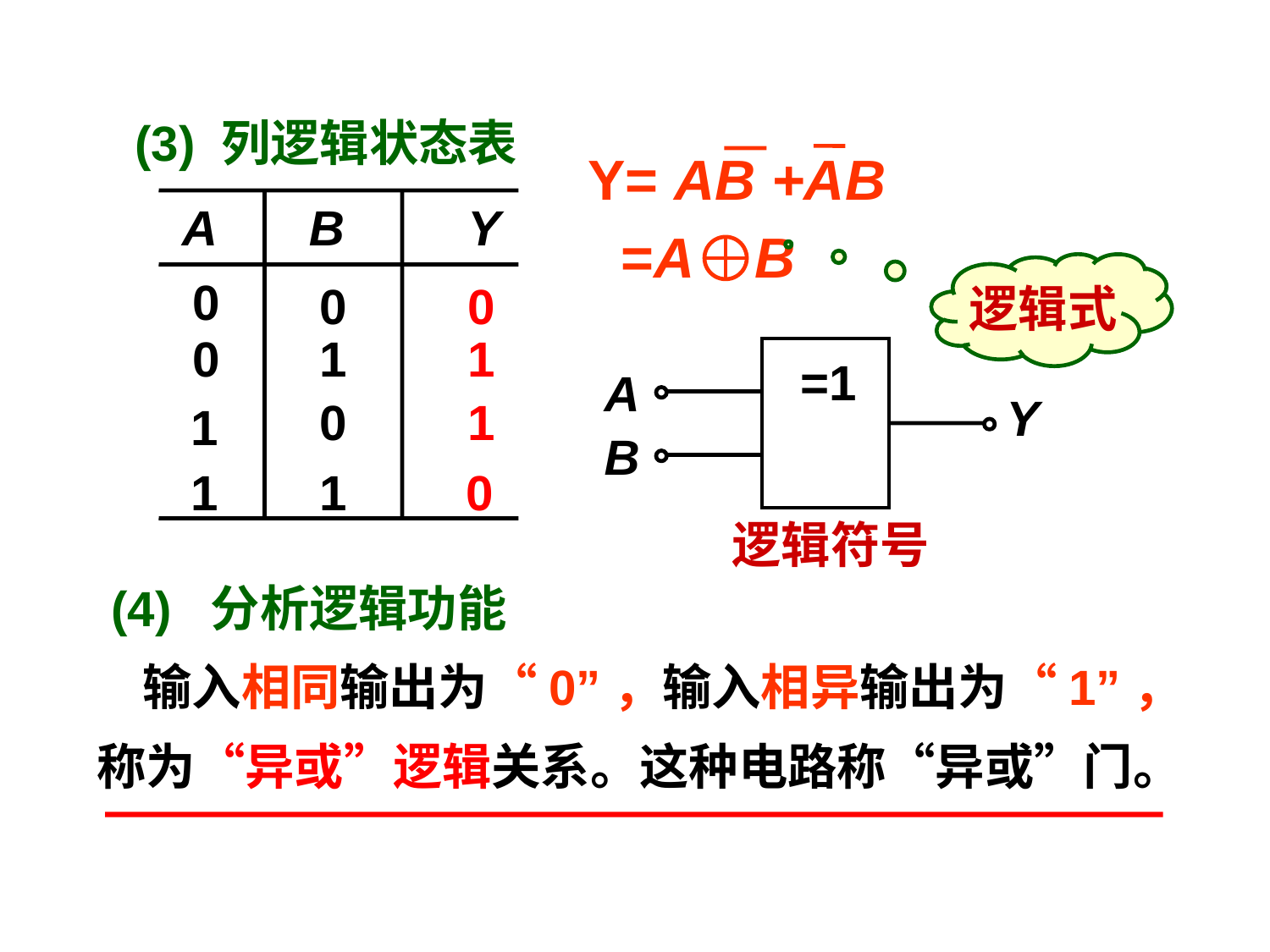

(3) 列逻辑状态表
Y= AB +AB

=A    B

A

B

Y

0
0
0
1
1
0
0
1
1
1
1
0

逻辑式

 =1
A
Y

B

逻辑符号
 (4)  分析逻辑功能
   输入相同输出为“0”，输入相异输出为“1”，
称为“异或”逻辑关系。这种电路称“异或”门。